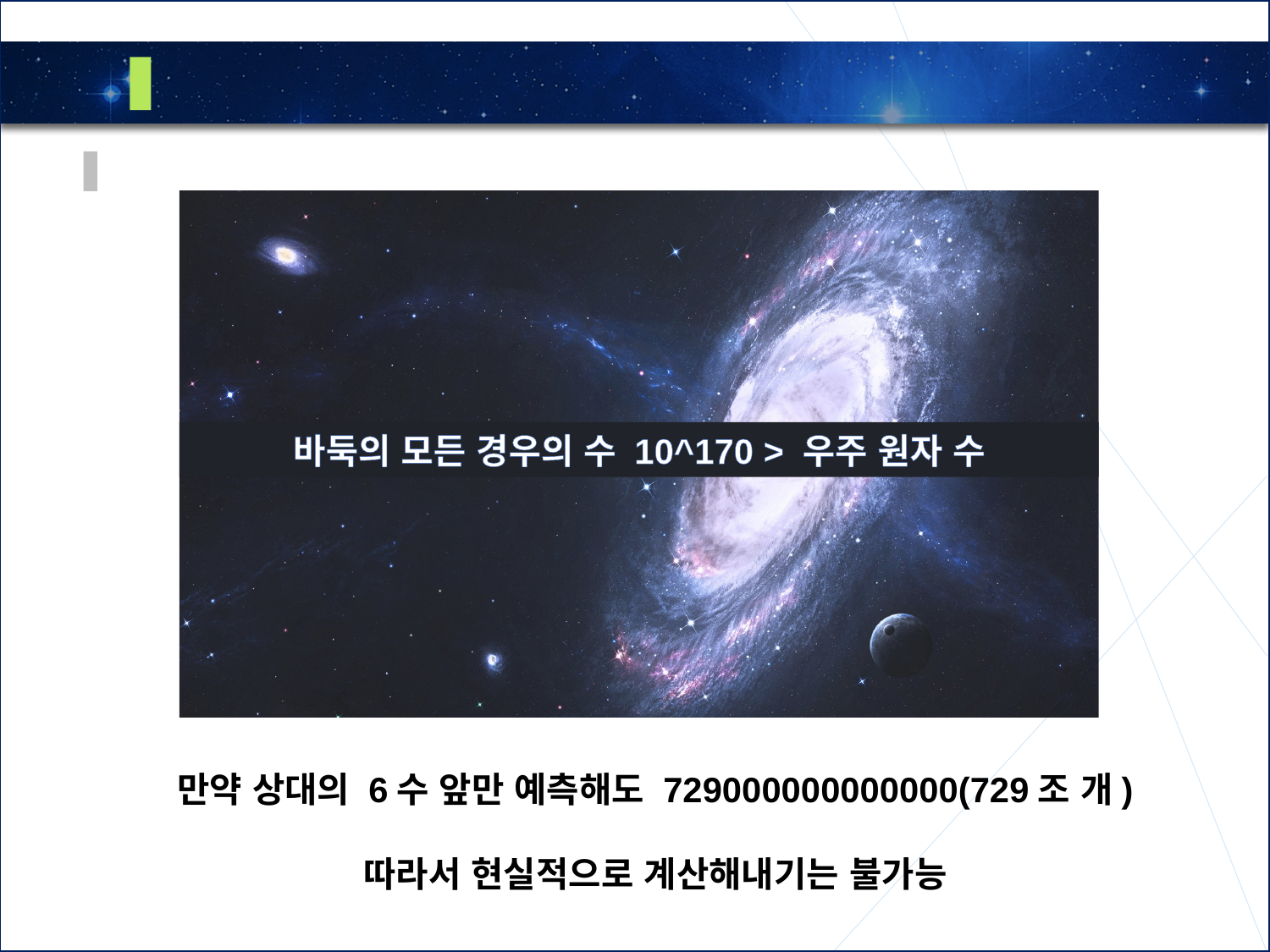

2
Bench marking – Alpha Go

바둑의 모든 경우의 수 10^170 > 우주 원자 수

만약 상대의 6수 앞만 예측해도 729000000000000(729조 개)
따라서 현실적으로 계산해내기는 불가능